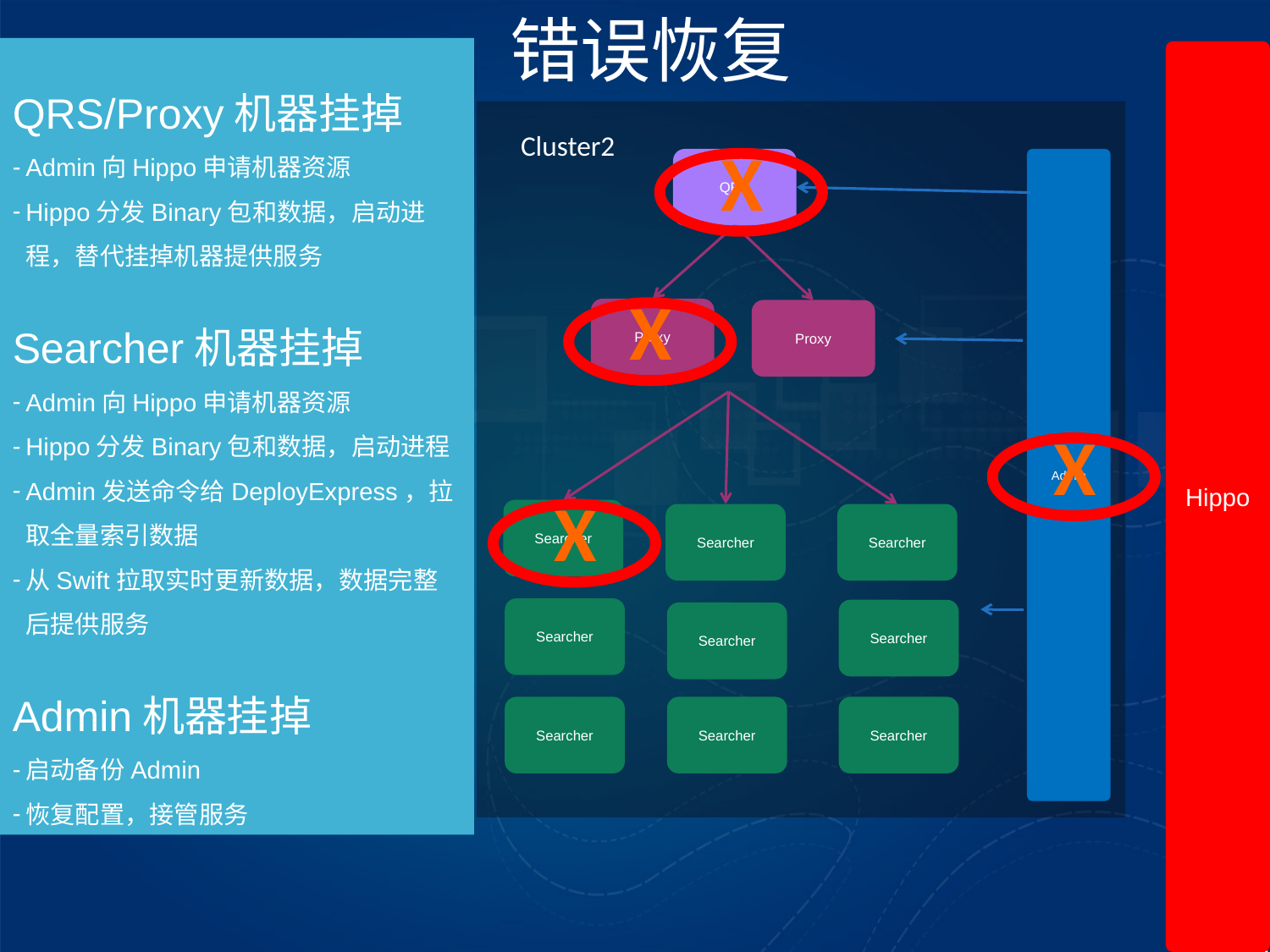

错误恢复

QRS/Proxy机器挂掉
Admin向Hippo申请机器资源
Hippo分发Binary包和数据，启动进程，替代挂掉机器提供服务

Searcher机器挂掉
Admin向Hippo申请机器资源
Hippo分发Binary包和数据，启动进程
Admin发送命令给DeployExpress，拉取全量索引数据
从Swift拉取实时更新数据，数据完整后提供服务

Admin机器挂掉
启动备份Admin
恢复配置，接管服务
Hippo

Cluster2
Admin
QRS
Proxy
Proxy
Searcher
Searcher
Searcher
Searcher
Searcher
Searcher
Searcher
Searcher
Searcher
X

X

X

X

16